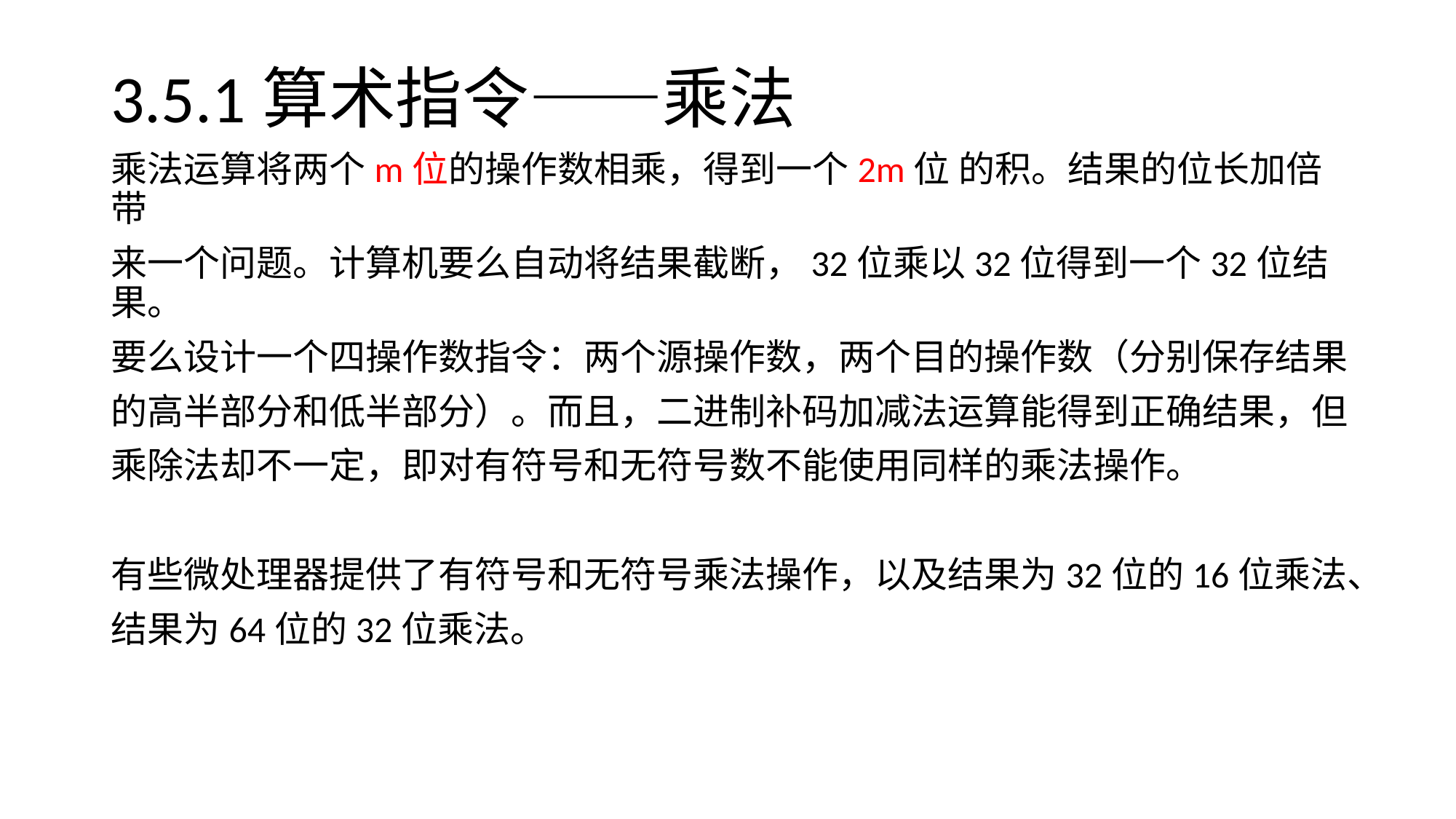

# 3.5.1算术指令——乘法
乘法运算将两个m位的操作数相乘，得到一个2m位 的积。结果的位长加倍带
来一个问题。计算机要么自动将结果截断，32位乘以32位得到一个32位结果。
要么设计一个四操作数指令：两个源操作数，两个目的操作数（分别保存结果
的高半部分和低半部分）。而且，二进制补码加减法运算能得到正确结果，但
乘除法却不一定，即对有符号和无符号数不能使用同样的乘法操作。

有些微处理器提供了有符号和无符号乘法操作，以及结果为32位的16位乘法、
结果为64位的32位乘法。